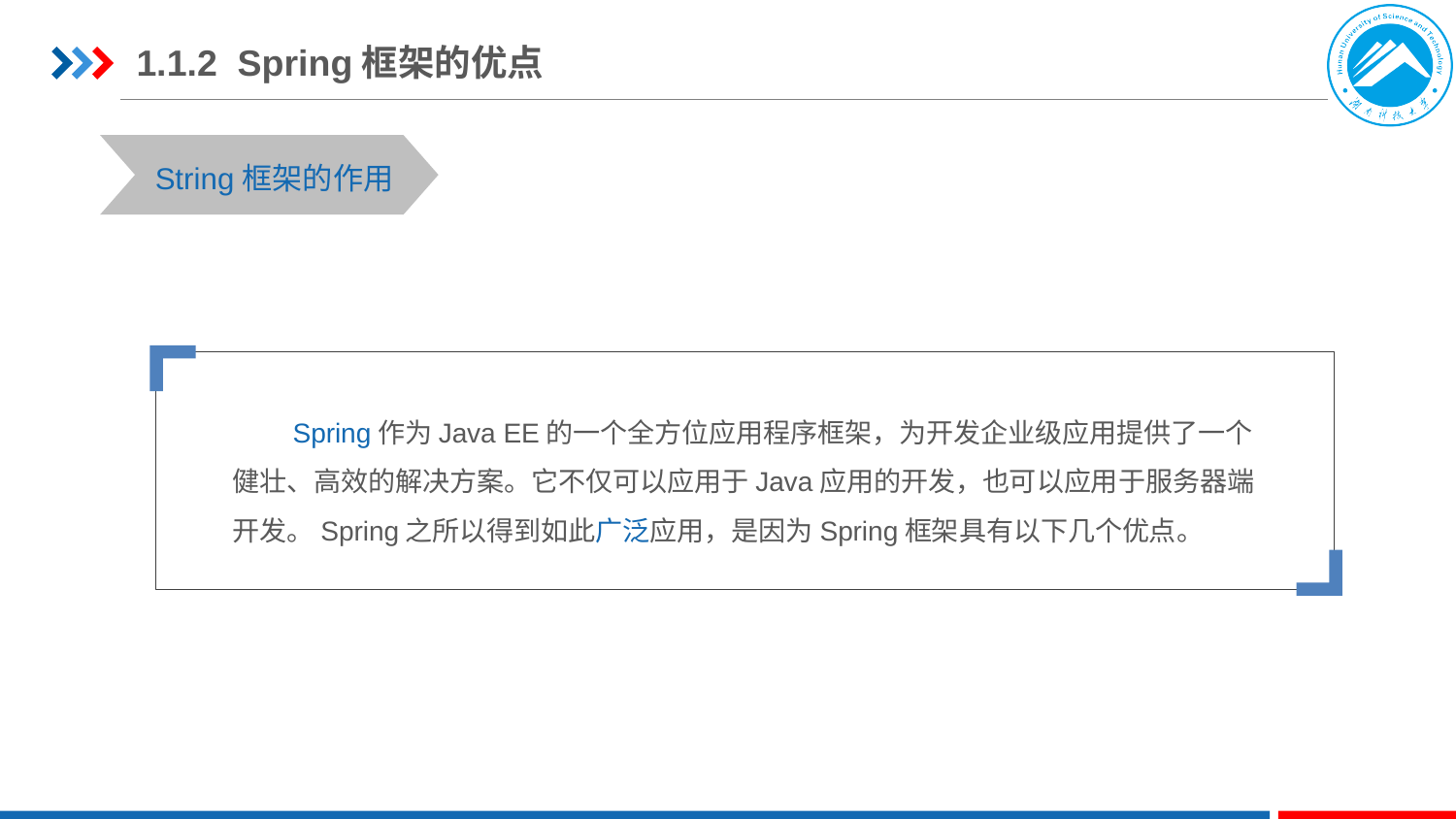

1.1.2  Spring框架的优点

STEP  01
STEP  03
String框架的作用

        Spring作为Java EE的一个全方位应用程序框架，为开发企业级应用提供了一个健壮、高效的解决方案。它不仅可以应用于Java应用的开发，也可以应用于服务器端开发。Spring之所以得到如此广泛应用，是因为Spring框架具有以下几个优点。